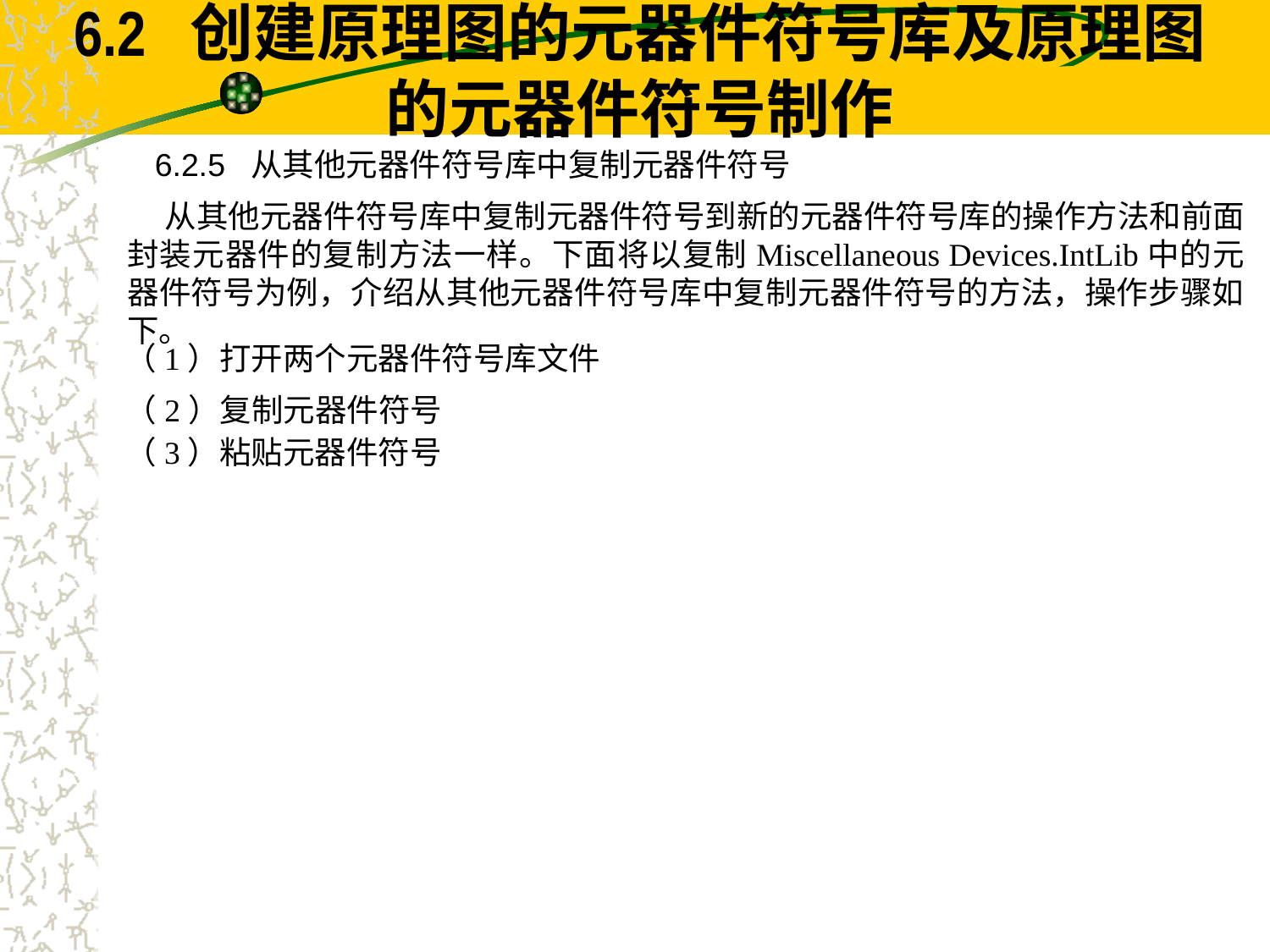

6.2  创建原理图的元器件符号库及原理图的元器件符号制作
6.2.5  从其他元器件符号库中复制元器件符号
从其他元器件符号库中复制元器件符号到新的元器件符号库的操作方法和前面封装元器件的复制方法一样。下面将以复制Miscellaneous Devices.IntLib中的元器件符号为例，介绍从其他元器件符号库中复制元器件符号的方法，操作步骤如下。
（1）打开两个元器件符号库文件
（2）复制元器件符号
（3）粘贴元器件符号